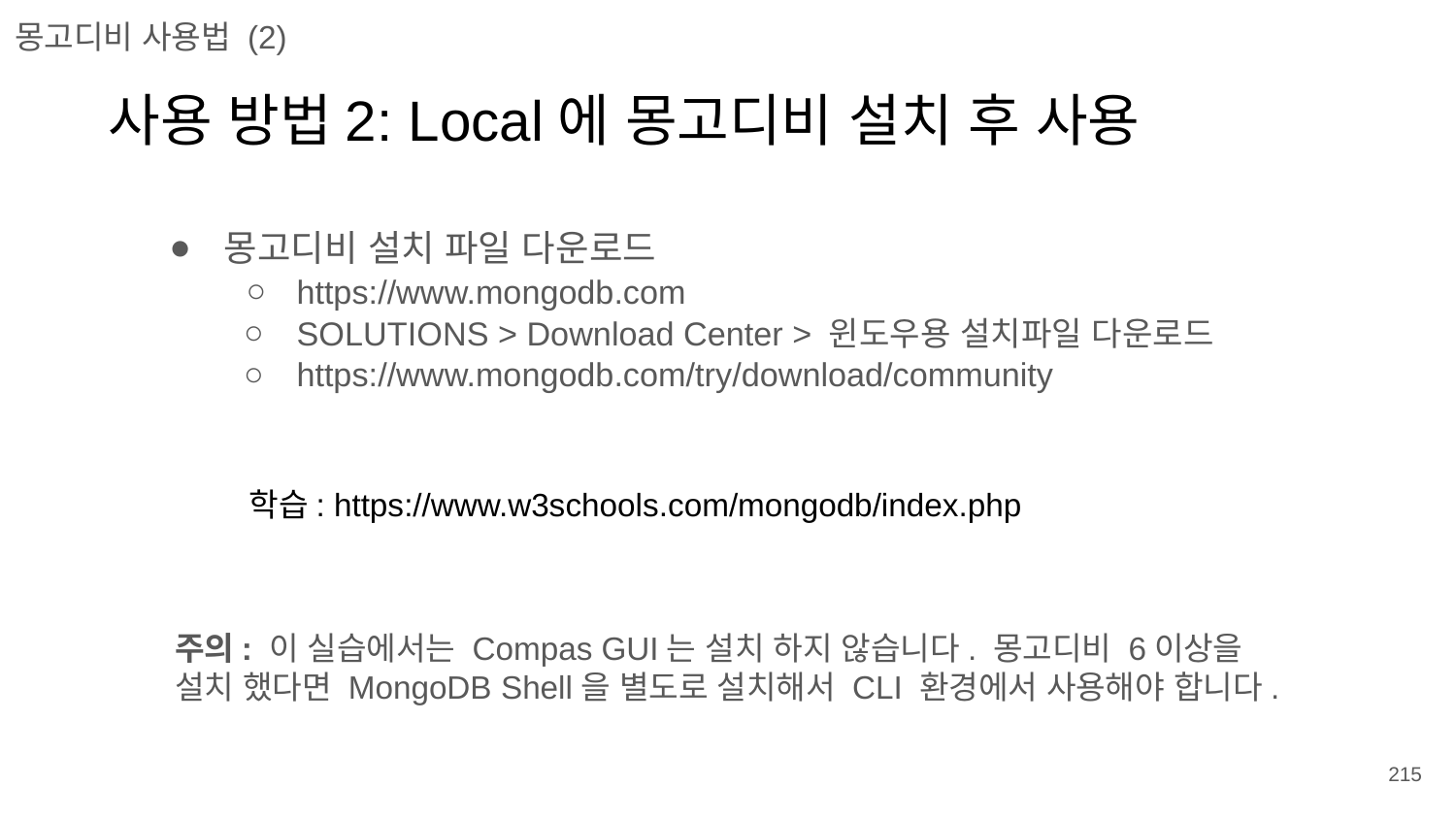

몽고디비 사용법 (2)
사용 방법2: Local에 몽고디비 설치 후 사용
몽고디비 설치 파일 다운로드
https://www.mongodb.com
SOLUTIONS > Download Center > 윈도우용 설치파일 다운로드
https://www.mongodb.com/try/download/community
학습: https://www.w3schools.com/mongodb/index.php
주의: 이 실습에서는 Compas GUI는 설치 하지 않습니다. 몽고디비 6이상을 설치 했다면 MongoDB Shell을 별도로 설치해서 CLI 환경에서 사용해야 합니다.
215